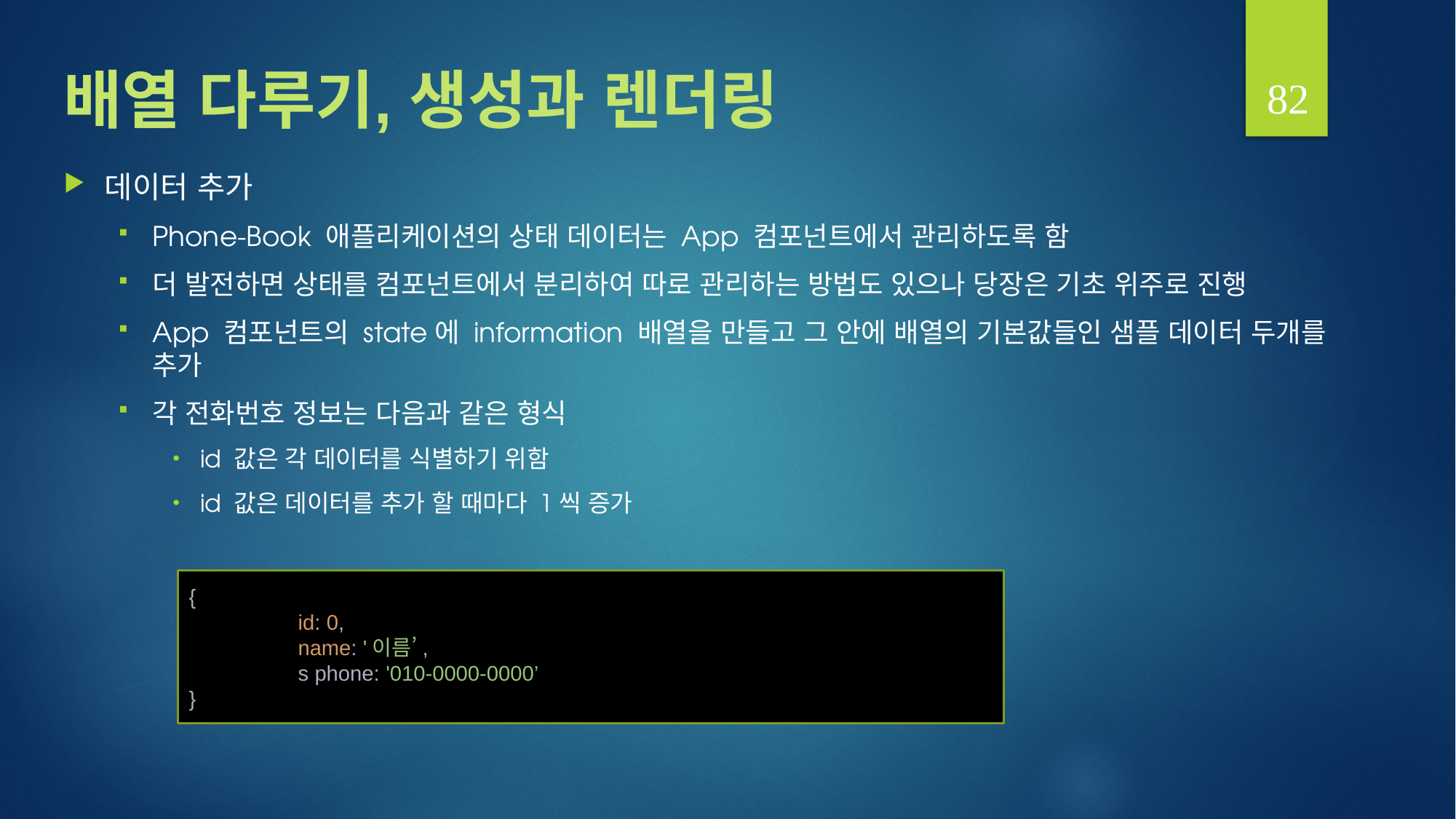

82
# 배열 다루기, 생성과 렌더링
데이터 추가
Phone-Book 애플리케이션의 상태 데이터는 App 컴포넌트에서 관리하도록 함
더 발전하면 상태를 컴포넌트에서 분리하여 따로 관리하는 방법도 있으나 당장은 기초 위주로 진행
App 컴포넌트의 state에 information 배열을 만들고 그 안에 배열의 기본값들인 샘플 데이터 두개를 추가
각 전화번호 정보는 다음과 같은 형식
id 값은 각 데이터를 식별하기 위함
id 값은 데이터를 추가 할 때마다 1씩 증가
{
	id: 0,
	name: '이름’,
	s phone: '010-0000-0000’
}